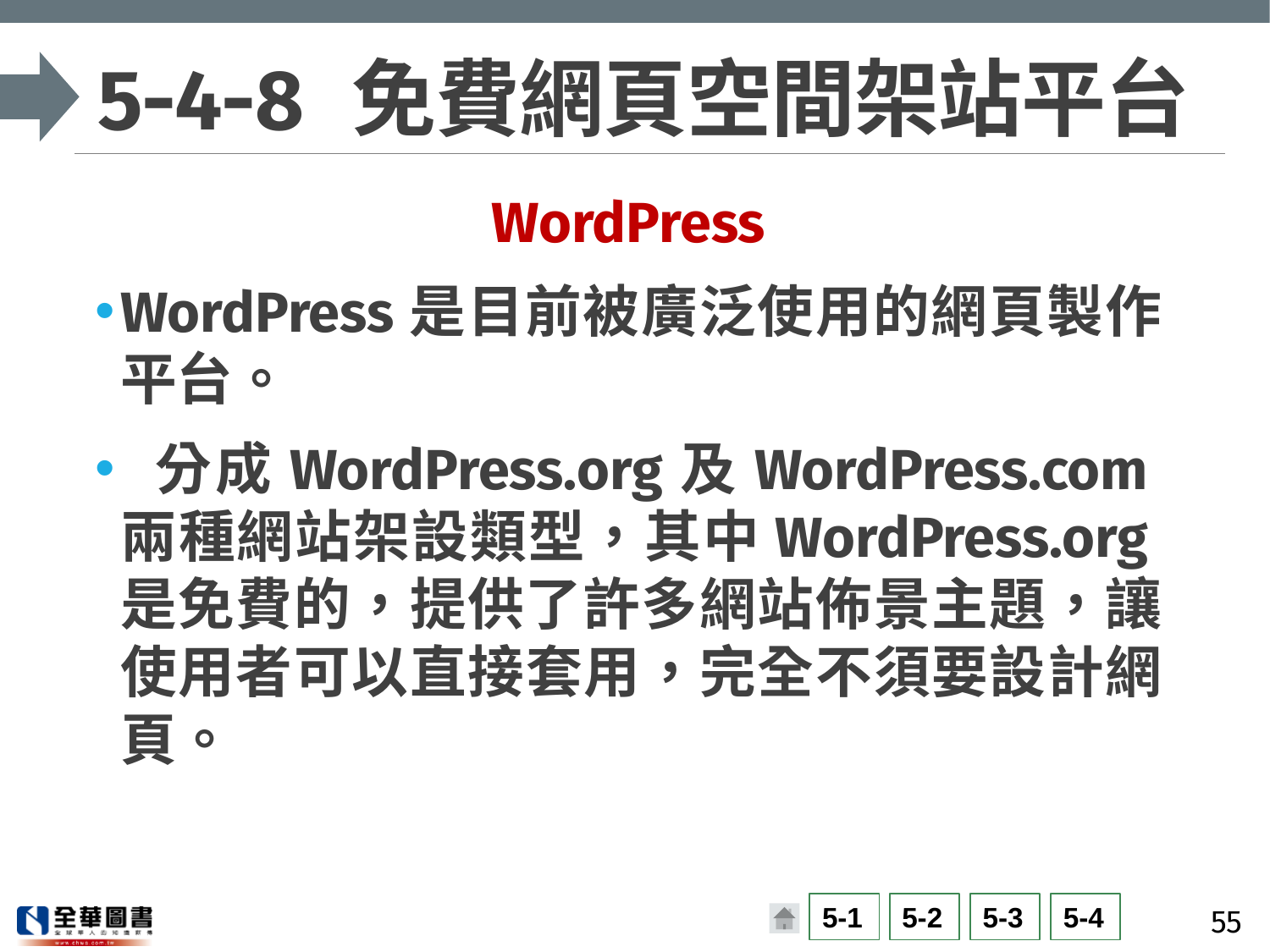

# 5-4-8	免費網頁空間架站平台
WordPress
WordPress是目前被廣泛使用的網頁製作平台。
 分成WordPress.org及WordPress.com兩種網站架設類型，其中WordPress.org是免費的，提供了許多網站佈景主題，讓使用者可以直接套用，完全不須要設計網頁。
55